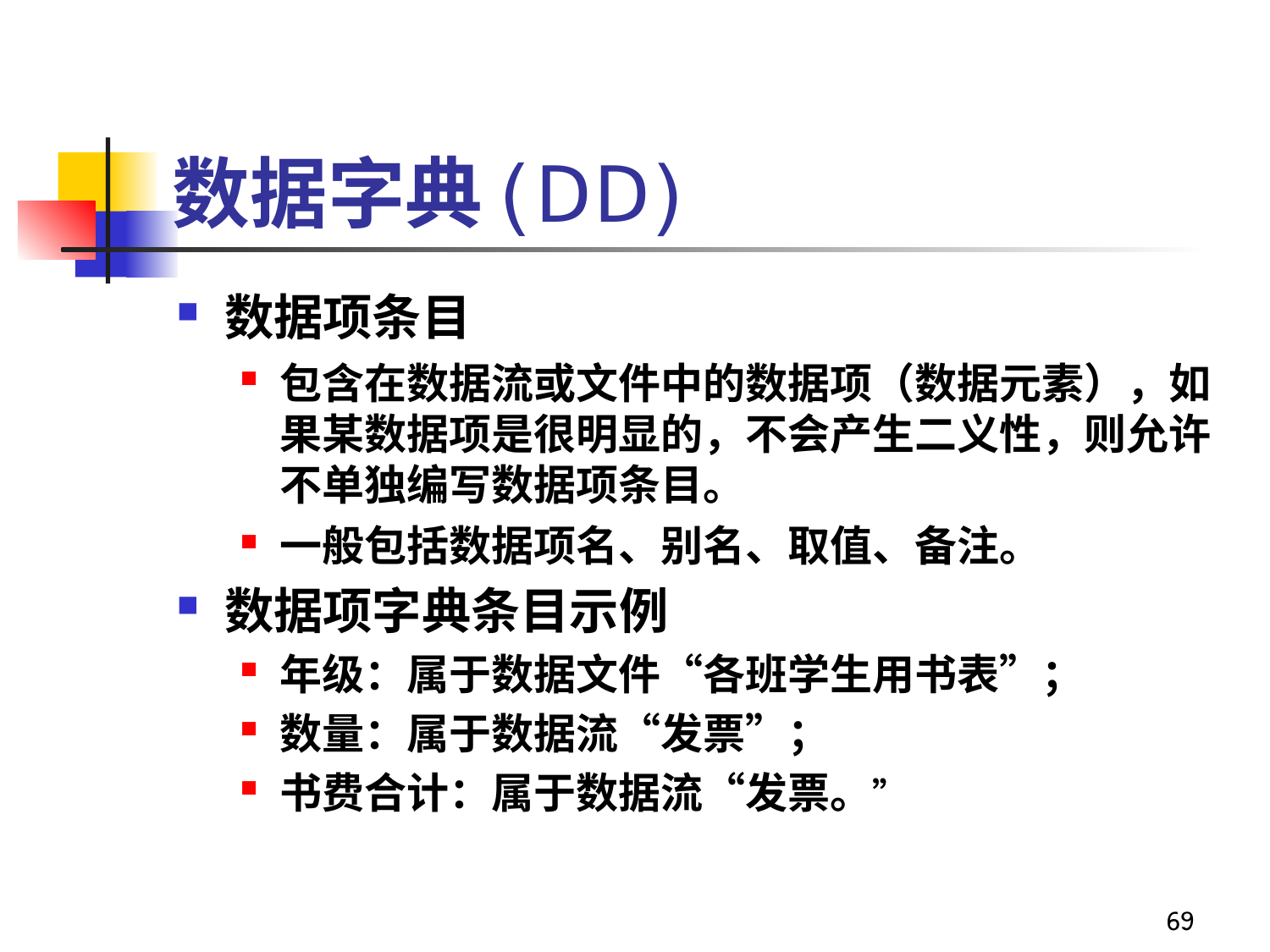

# 数据字典(DD)
数据项条目
包含在数据流或文件中的数据项（数据元素），如果某数据项是很明显的，不会产生二义性，则允许不单独编写数据项条目。
一般包括数据项名、别名、取值、备注。
数据项字典条目示例
年级：属于数据文件“各班学生用书表”；
数量：属于数据流“发票”；
书费合计：属于数据流“发票。”

69